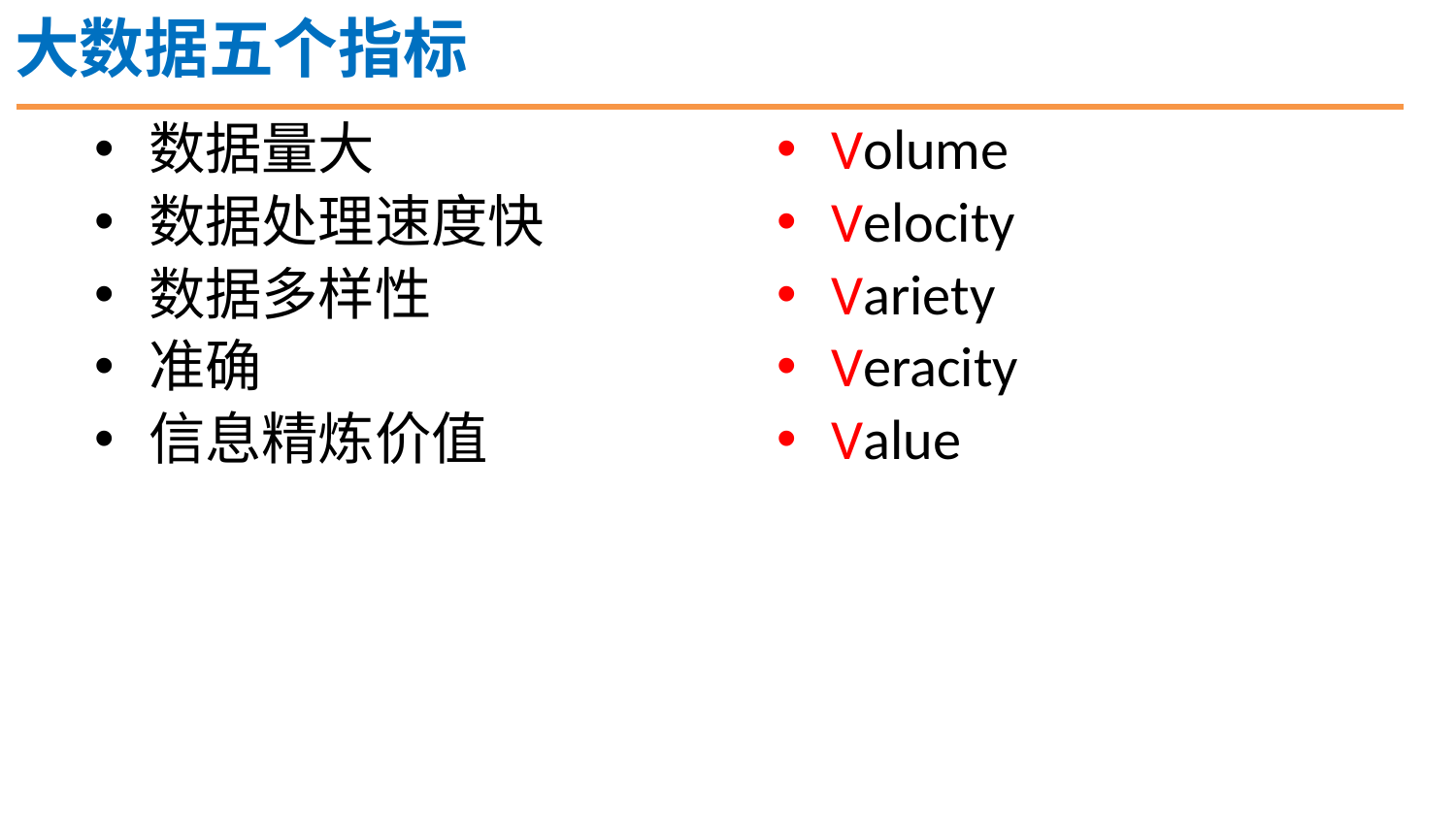

大数据五个指标
数据量大
数据处理速度快
数据多样性
准确
信息精炼价值
Volume
Velocity
Variety
Veracity
Value